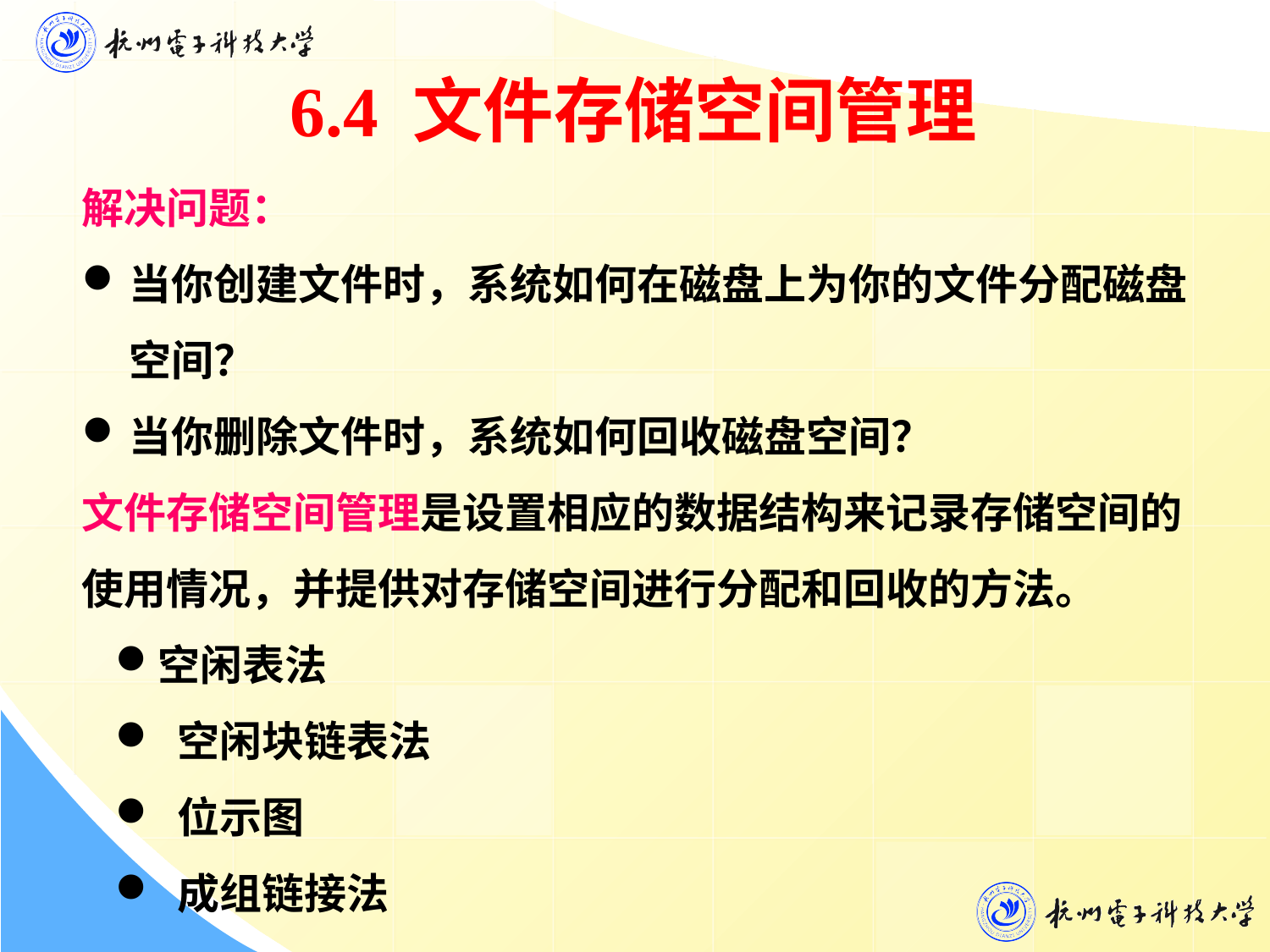

6.4 文件存储空间管理
解决问题：
当你创建文件时，系统如何在磁盘上为你的文件分配磁盘空间？
当你删除文件时，系统如何回收磁盘空间？
文件存储空间管理是设置相应的数据结构来记录存储空间的使用情况，并提供对存储空间进行分配和回收的方法。
空闲表法
 空闲块链表法
 位示图
 成组链接法